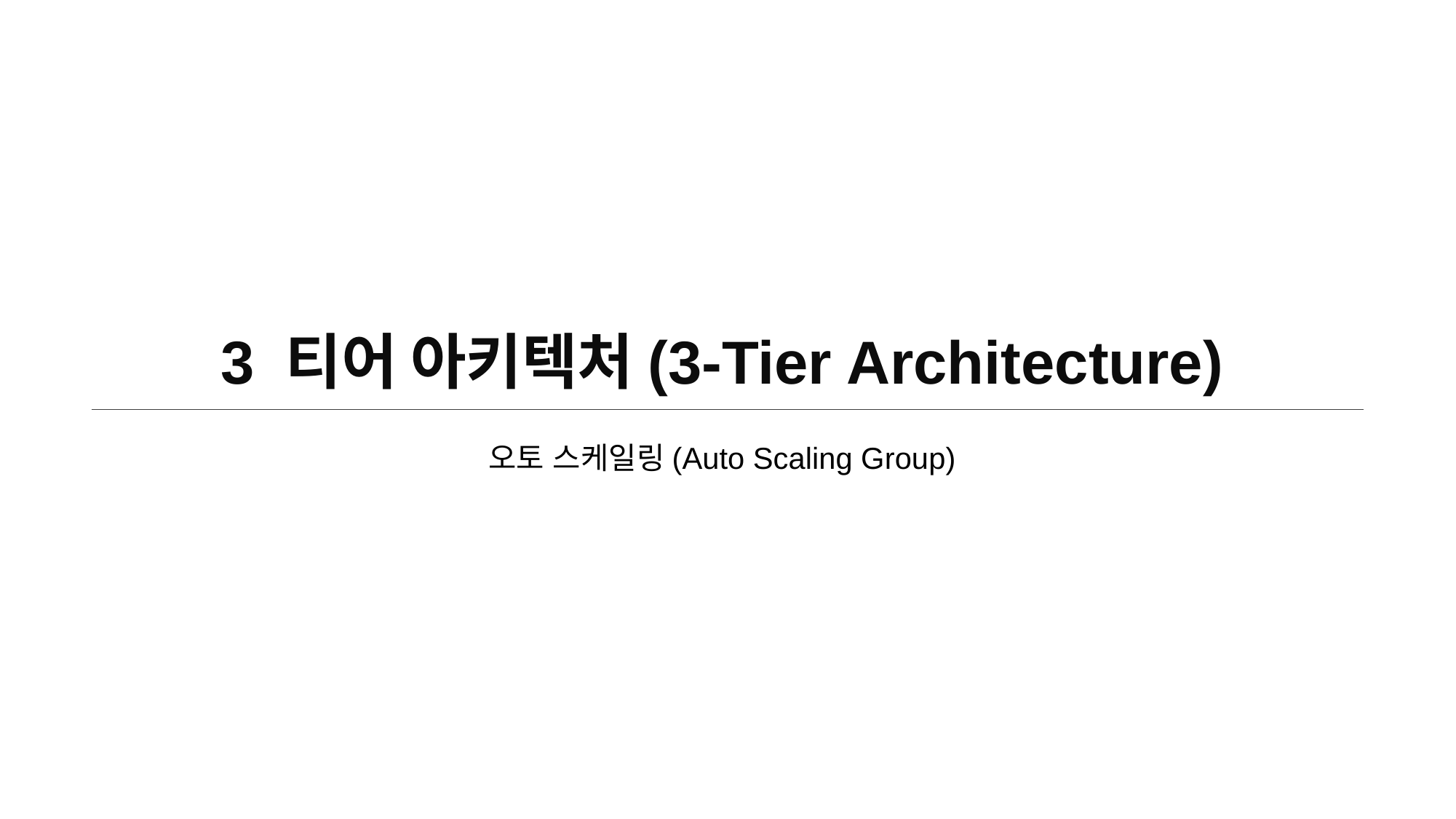

# 3 티어 아키텍처(3-Tier Architecture)
오토 스케일링(Auto Scaling Group)